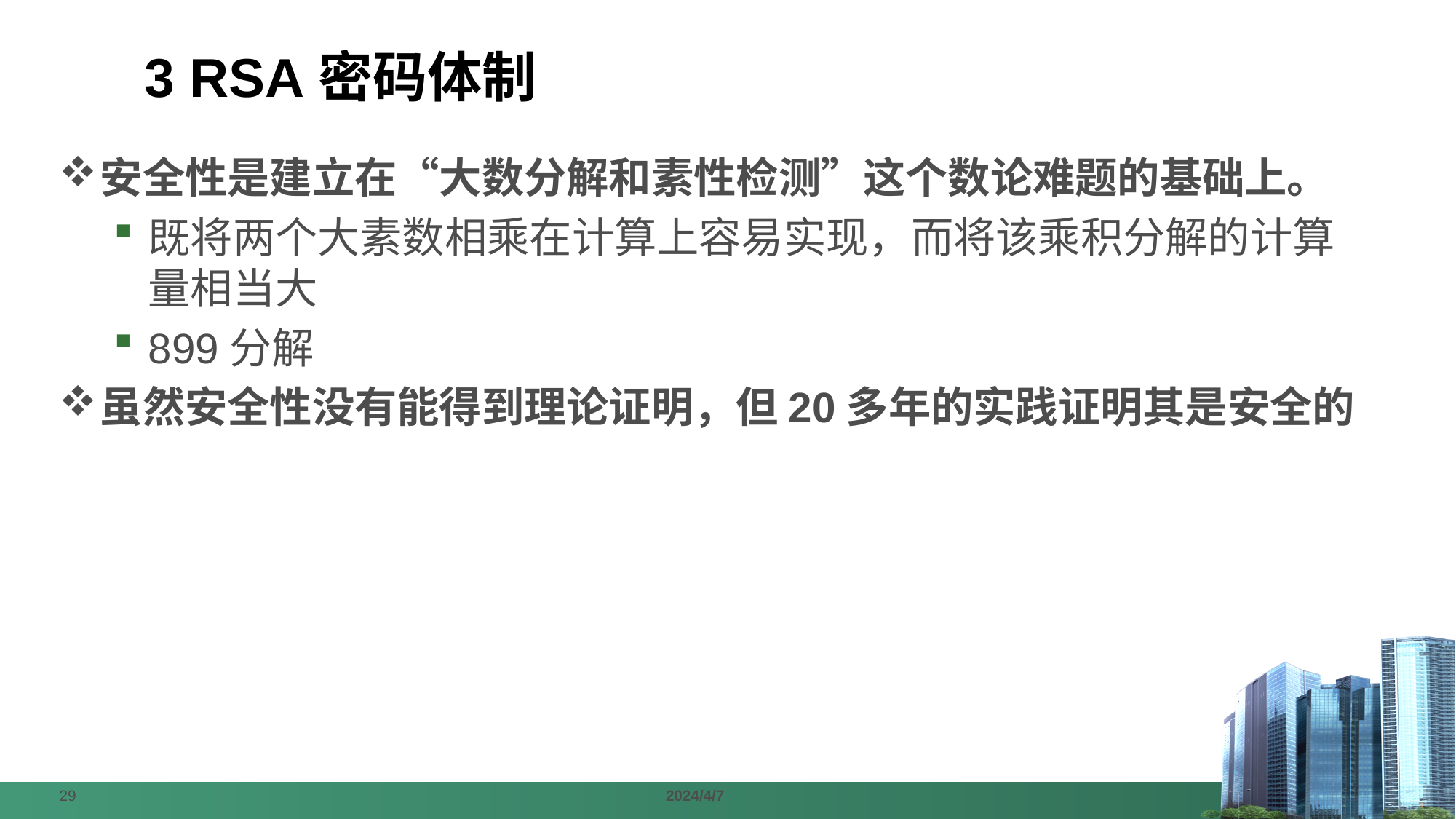

# 3 RSA密码体制
安全性是建立在“大数分解和素性检测”这个数论难题的基础上。
既将两个大素数相乘在计算上容易实现，而将该乘积分解的计算量相当大
899分解
虽然安全性没有能得到理论证明，但20多年的实践证明其是安全的
29
2024/4/7